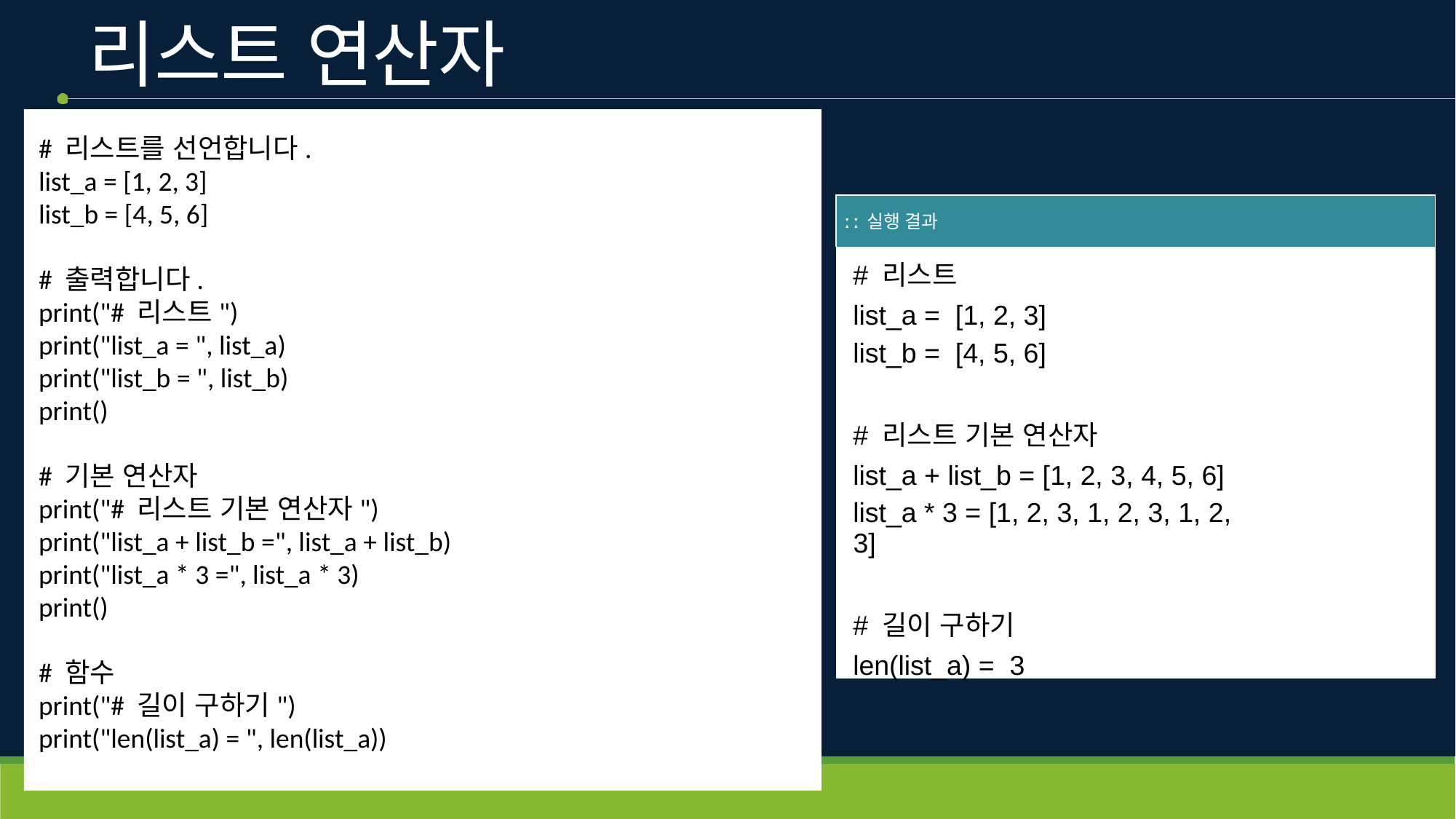

# 리스트 연산자

# 리스트를 선언합니다.
list_a = [1, 2, 3]
list_b = [4, 5, 6]
# 출력합니다.
print("# 리스트")
print("list_a = ", list_a)
print("list_b = ", list_b)
print()
# 기본 연산자
print("# 리스트 기본 연산자")
print("list_a + list_b =", list_a + list_b)
print("list_a * 3 =", list_a * 3)
print()
# 함수
print("# 길이 구하기")
print("len(list_a) = ", len(list_a))

| ː ː 실행 결과 |
| --- |
| # 리스트 list\_a = [1, 2, 3] list\_b = [4, 5, 6] # 리스트 기본 연산자 list\_a + list\_b = [1, 2, 3, 4, 5, 6] list\_a \* 3 = [1, 2, 3, 1, 2, 3, 1, 2, 3] # 길이 구하기 len(list\_a) = 3 |